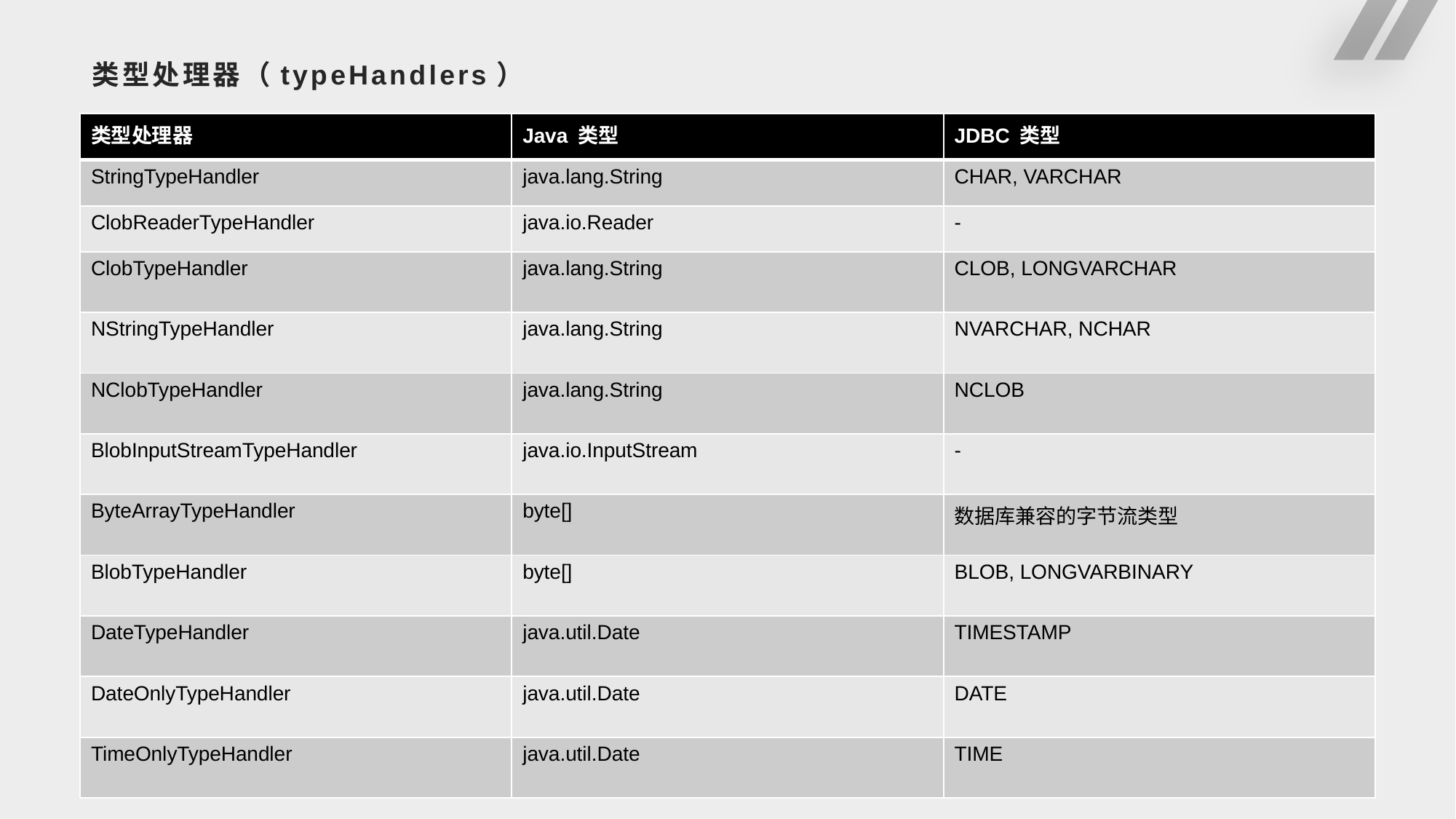

# 类型处理器（typeHandlers）
| 类型处理器 | Java 类型 | JDBC 类型 |
| --- | --- | --- |
| StringTypeHandler | java.lang.String | CHAR, VARCHAR |
| ClobReaderTypeHandler | java.io.Reader | - |
| ClobTypeHandler | java.lang.String | CLOB, LONGVARCHAR |
| NStringTypeHandler | java.lang.String | NVARCHAR, NCHAR |
| NClobTypeHandler | java.lang.String | NCLOB |
| BlobInputStreamTypeHandler | java.io.InputStream | - |
| ByteArrayTypeHandler | byte[] | 数据库兼容的字节流类型 |
| BlobTypeHandler | byte[] | BLOB, LONGVARBINARY |
| DateTypeHandler | java.util.Date | TIMESTAMP |
| DateOnlyTypeHandler | java.util.Date | DATE |
| TimeOnlyTypeHandler | java.util.Date | TIME |